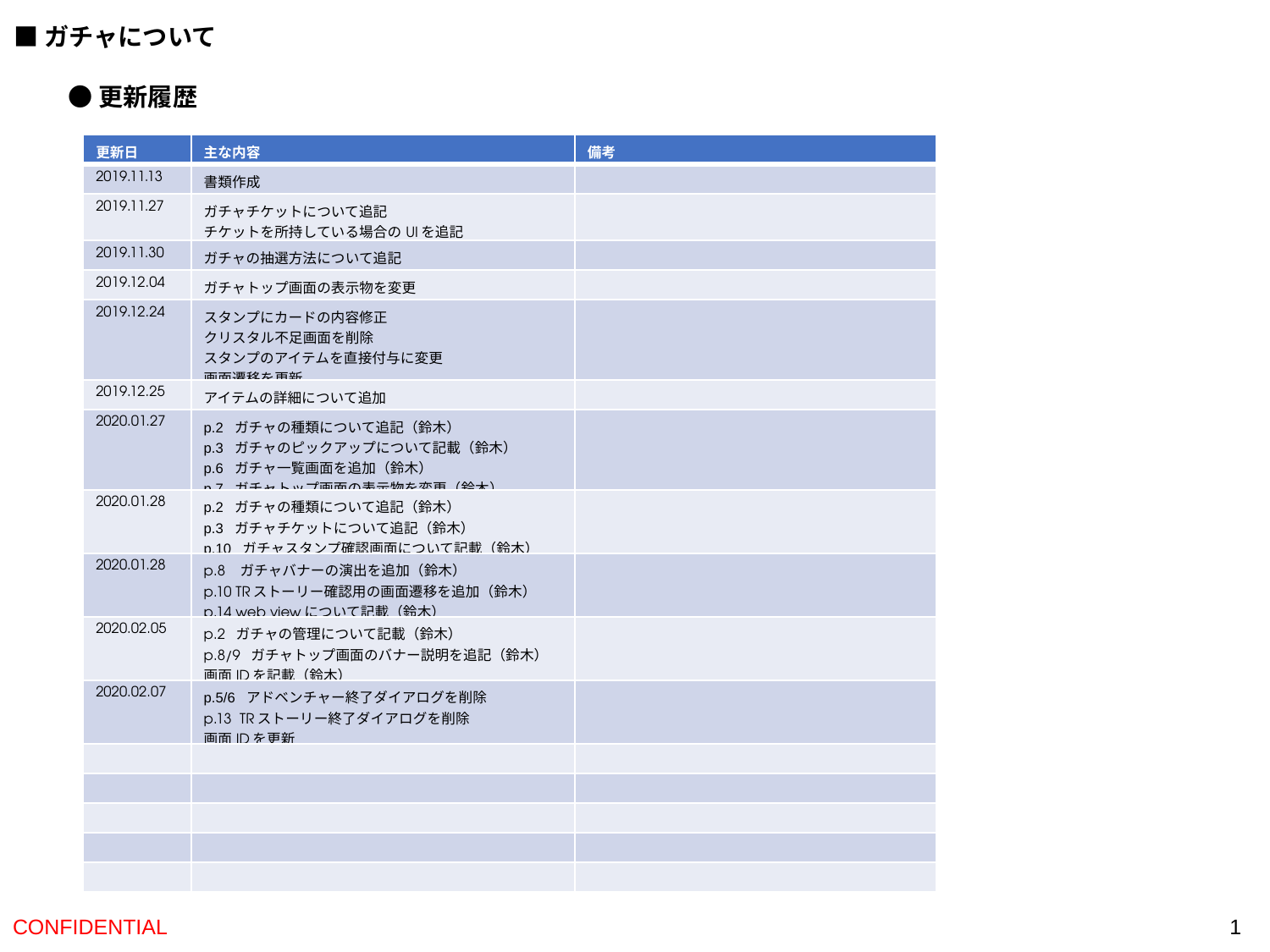

■ガチャについて
●更新履歴
| 更新日 | 主な内容 | 備考 |
| --- | --- | --- |
| 2019.11.13 | 書類作成 |  |
| 2019.11.27 | ガチャチケットについて追記 チケットを所持している場合のUIを追記 |  |
| 2019.11.30 | ガチャの抽選方法について追記 |  |
| 2019.12.04 | ガチャトップ画面の表示物を変更 |  |
| 2019.12.24 | スタンプにカードの内容修正 クリスタル不足画面を削除 スタンプのアイテムを直接付与に変更 画面遷移を更新 |  |
| 2019.12.25 | アイテムの詳細について追加 |  |
| 2020.01.27 | p.2  ガチャの種類について追記（鈴木） p.3  ガチャのピックアップについて記載（鈴木） p.6  ガチャ一覧画面を追加（鈴木） p.7  ガチャトップ画面の表示物を変更（鈴木） |  |
| 2020.01.28 | p.2  ガチャの種類について追記（鈴木） p.3  ガチャチケットについて追記（鈴木） p.10  ガチャスタンプ確認画面について記載（鈴木） |  |
| 2020.01.28 | p.8   ガチャバナーの演出を追加（鈴木） p.10 TRストーリー確認用の画面遷移を追加（鈴木） p.14 web viewについて記載（鈴木） |  |
| 2020.02.05 | p.2  ガチャの管理について記載（鈴木） p.8/9  ガチャトップ画面のバナー説明を追記（鈴木） 画面IDを記載（鈴木） |  |
| 2020.02.07 | p.5/6  アドベンチャー終了ダイアログを削除 p.13 TRストーリー終了ダイアログを削除 画面IDを更新 |  |
|  |  |  |
|  |  |  |
|  |  |  |
|  |  |  |
|  |  |  |
1
CONFIDENTIAL